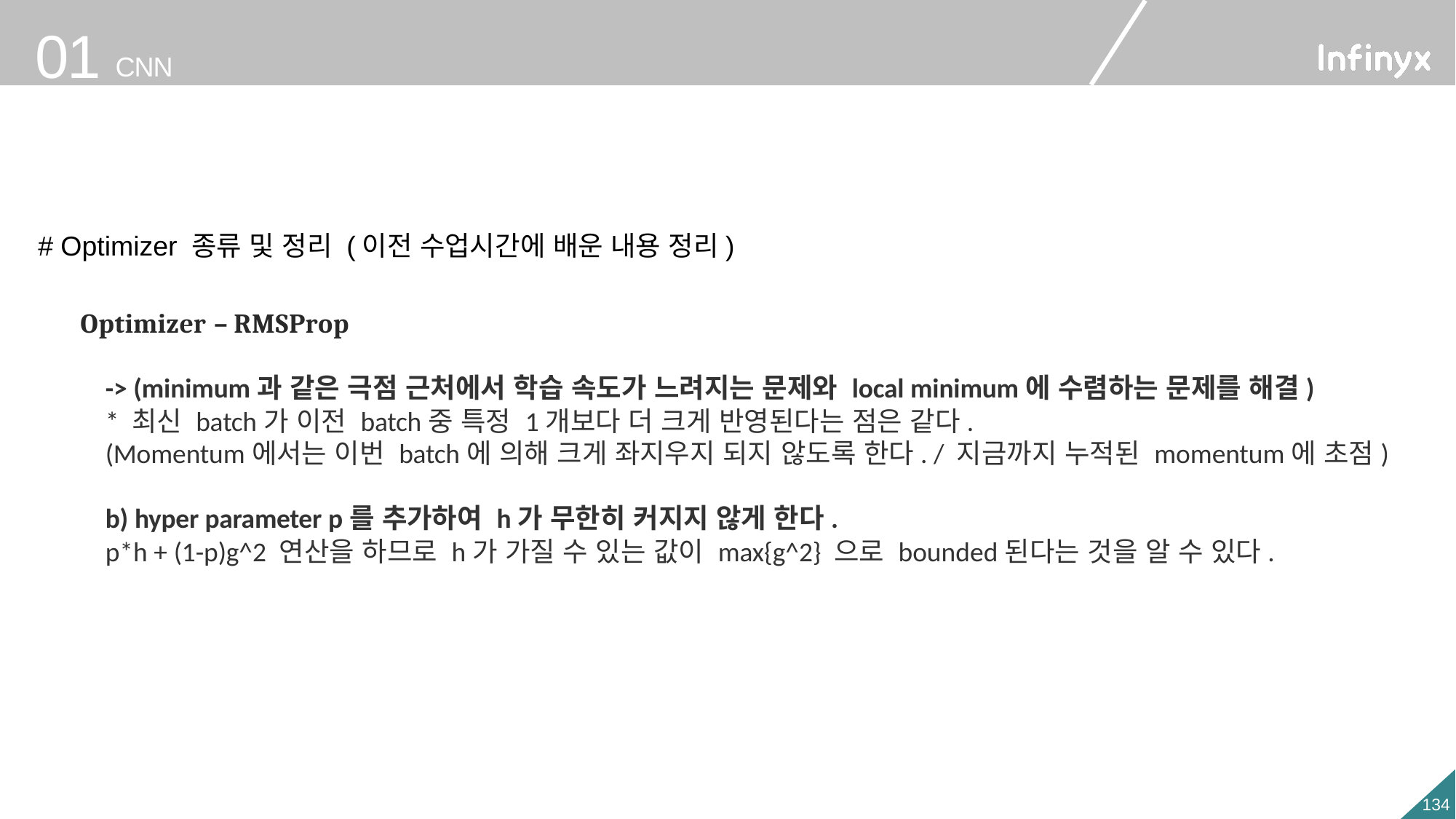

# Optimizer 종류 및 정리 (이전 수업시간에 배운 내용 정리)
Optimizer – RMSProp
-> (minimum과 같은 극점 근처에서 학습 속도가 느려지는 문제와 local minimum에 수렴하는 문제를 해결)
* 최신 batch가 이전 batch중 특정 1개보다 더 크게 반영된다는 점은 같다.
(Momentum에서는 이번 batch에 의해 크게 좌지우지 되지 않도록 한다. / 지금까지 누적된 momentum에 초점)
b) hyper parameter p를 추가하여 h가 무한히 커지지 않게 한다.
p*h + (1-p)g^2 연산을 하므로 h가 가질 수 있는 값이 max{g^2} 으로 bounded된다는 것을 알 수 있다.